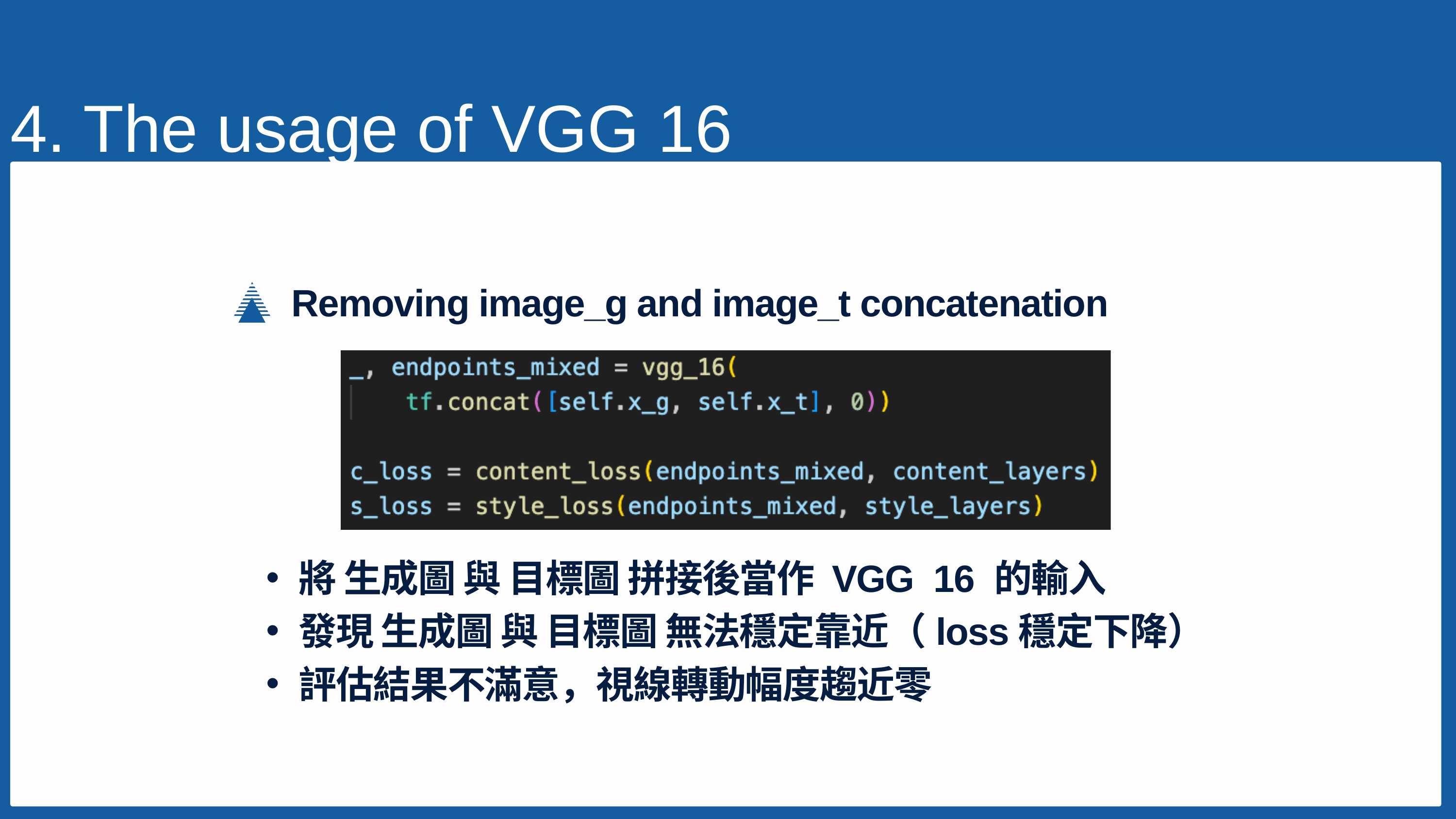

4. The usage of VGG 16

Removing image_g and image_t concatenation

將 生成圖 與 目標圖 拼接後當作 VGG  16 的輸入
發現 生成圖 與 目標圖 無法穩定靠近（loss穩定下降）
評估結果不滿意，視線轉動幅度趨近零